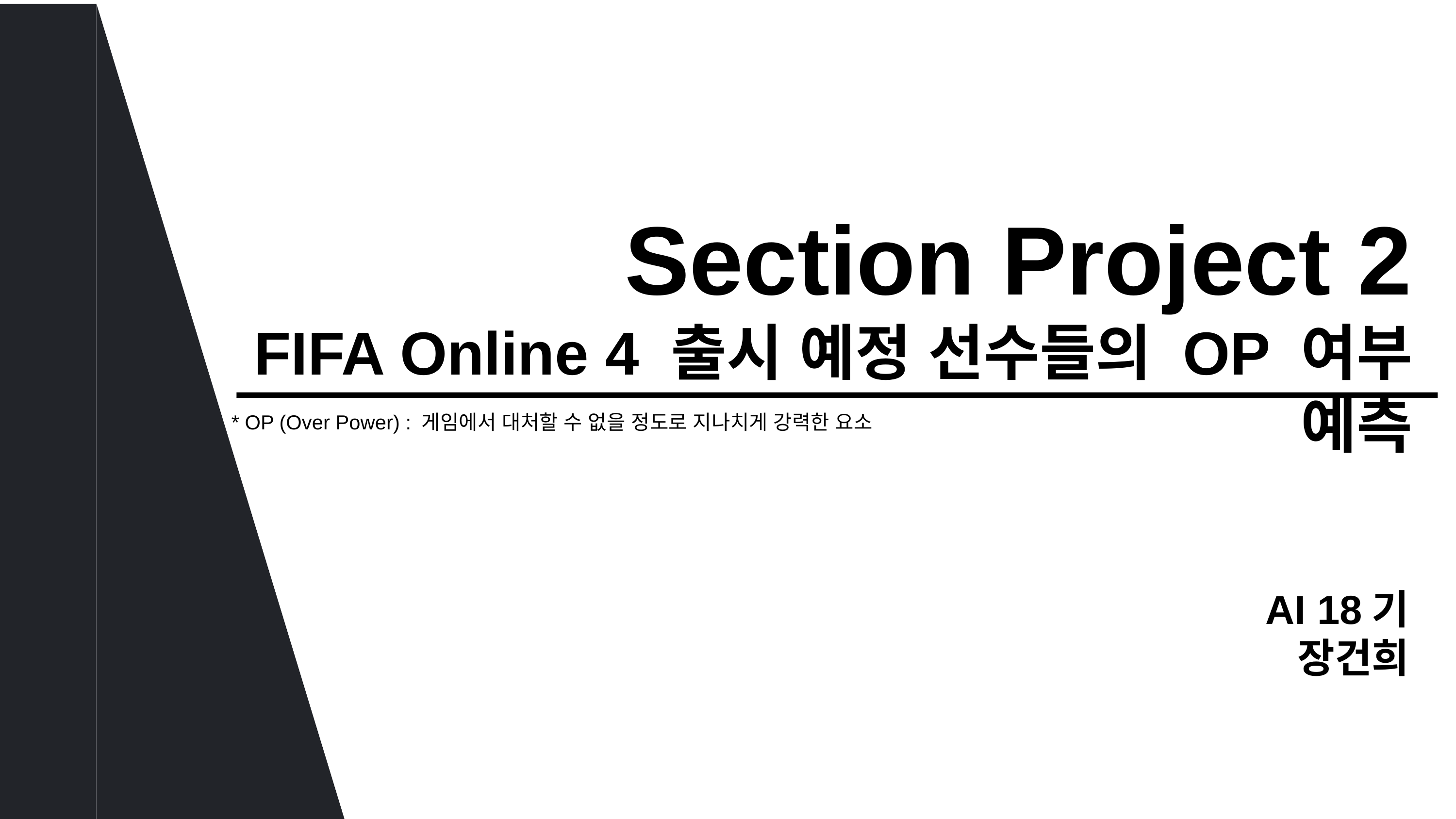

Section Project 2
FIFA Online 4 출시 예정 선수들의 OP 여부 예측

* OP (Over Power) : 게임에서 대처할 수 없을 정도로 지나치게 강력한 요소
AI 18기
장건희